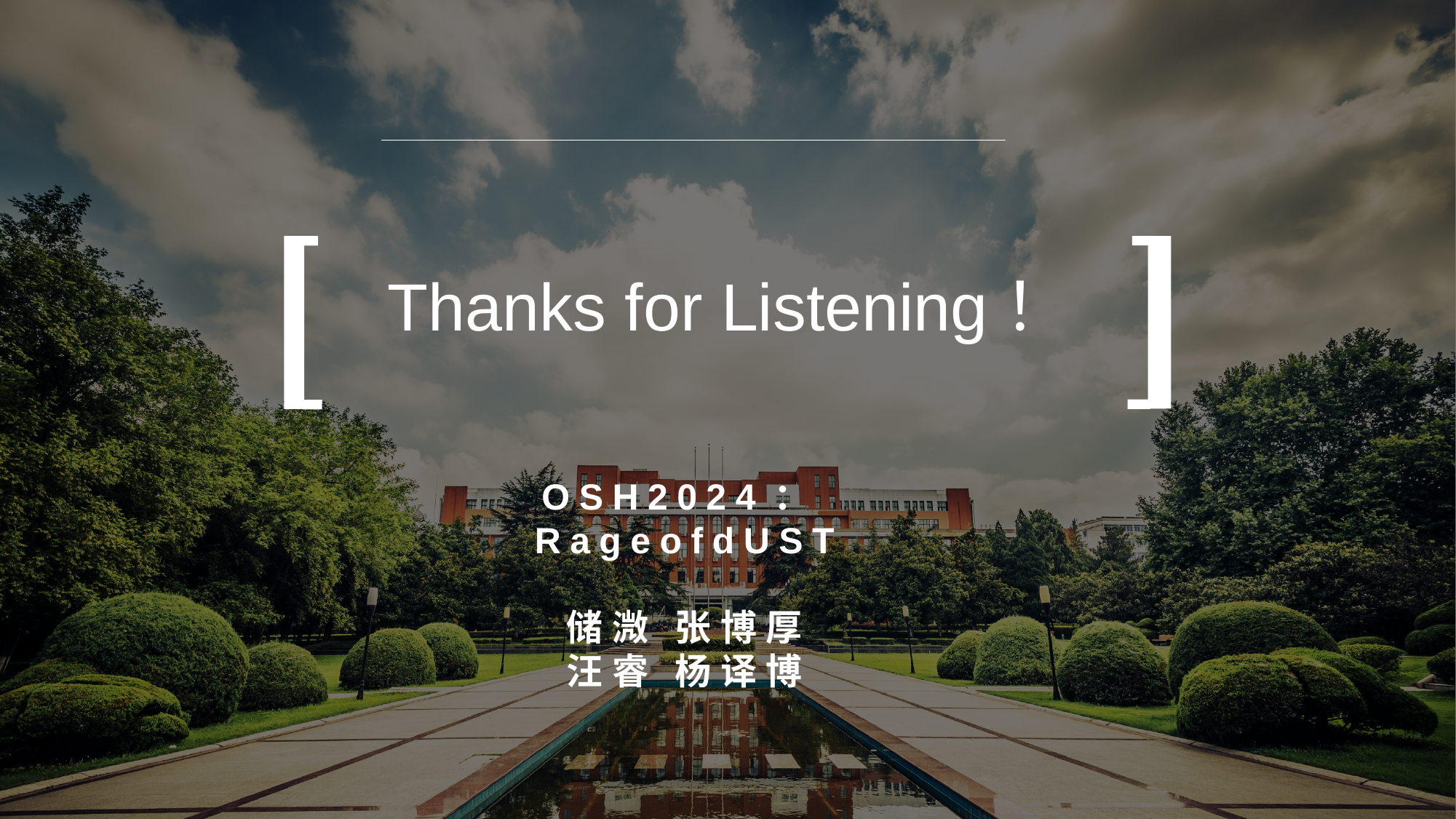

Thanks for Listening！
OSH2024：RageofdUST

储溦 张博厚
汪睿 杨译博